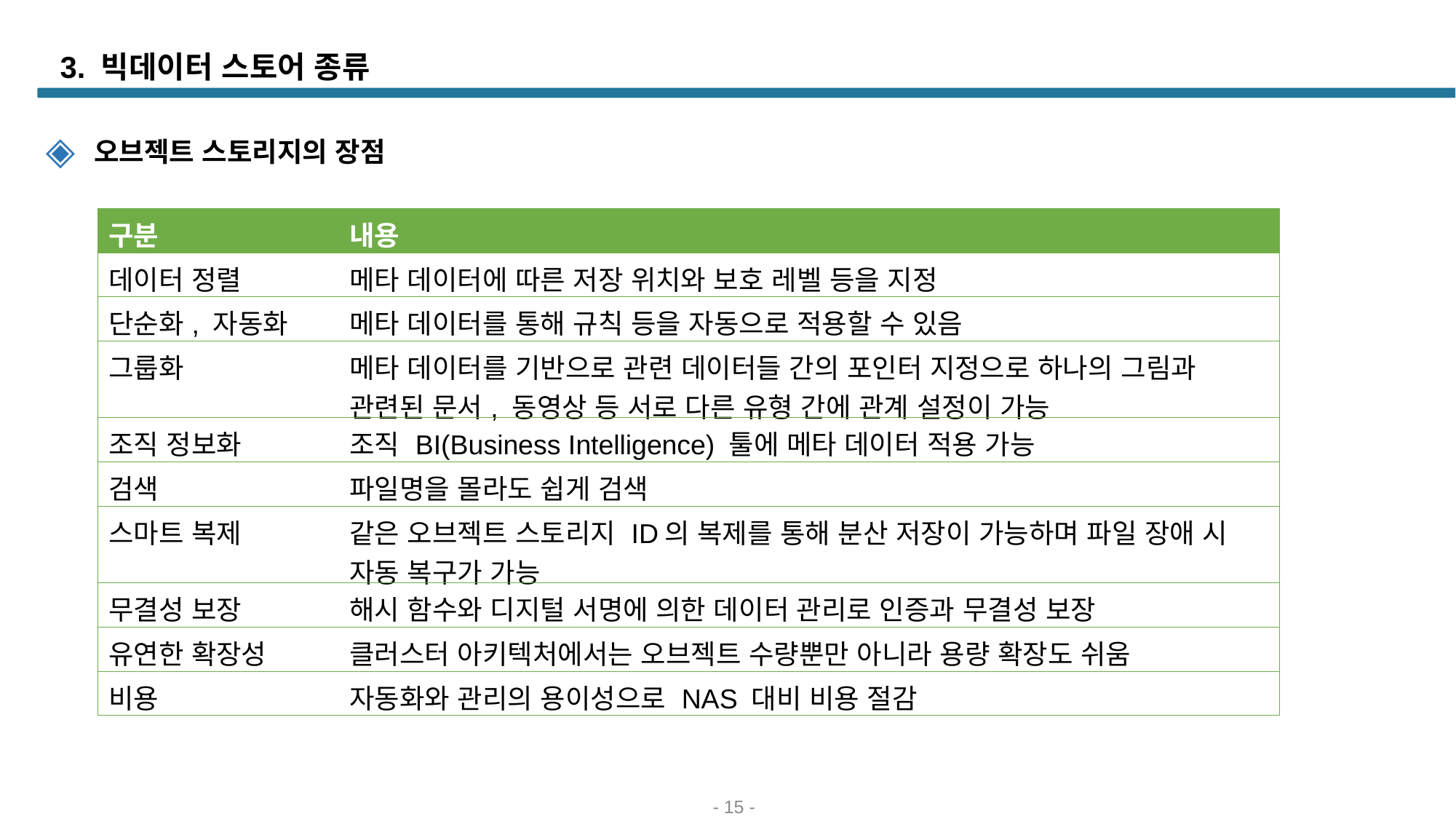

# 3. 빅데이터 스토어 종류
 오브젝트 스토리지의 장점
| 구분 | 내용 |
| --- | --- |
| 데이터 정렬 | 메타 데이터에 따른 저장 위치와 보호 레벨 등을 지정 |
| 단순화, 자동화 | 메타 데이터를 통해 규칙 등을 자동으로 적용할 수 있음 |
| 그룹화 | 메타 데이터를 기반으로 관련 데이터들 간의 포인터 지정으로 하나의 그림과 관련된 문서, 동영상 등 서로 다른 유형 간에 관계 설정이 가능 |
| 조직 정보화 | 조직 BI(Business Intelligence) 툴에 메타 데이터 적용 가능 |
| 검색 | 파일명을 몰라도 쉽게 검색 |
| 스마트 복제 | 같은 오브젝트 스토리지 ID의 복제를 통해 분산 저장이 가능하며 파일 장애 시 자동 복구가 가능 |
| 무결성 보장 | 해시 함수와 디지털 서명에 의한 데이터 관리로 인증과 무결성 보장 |
| 유연한 확장성 | 클러스터 아키텍처에서는 오브젝트 수량뿐만 아니라 용량 확장도 쉬움 |
| 비용 | 자동화와 관리의 용이성으로 NAS 대비 비용 절감 |
- 15 -